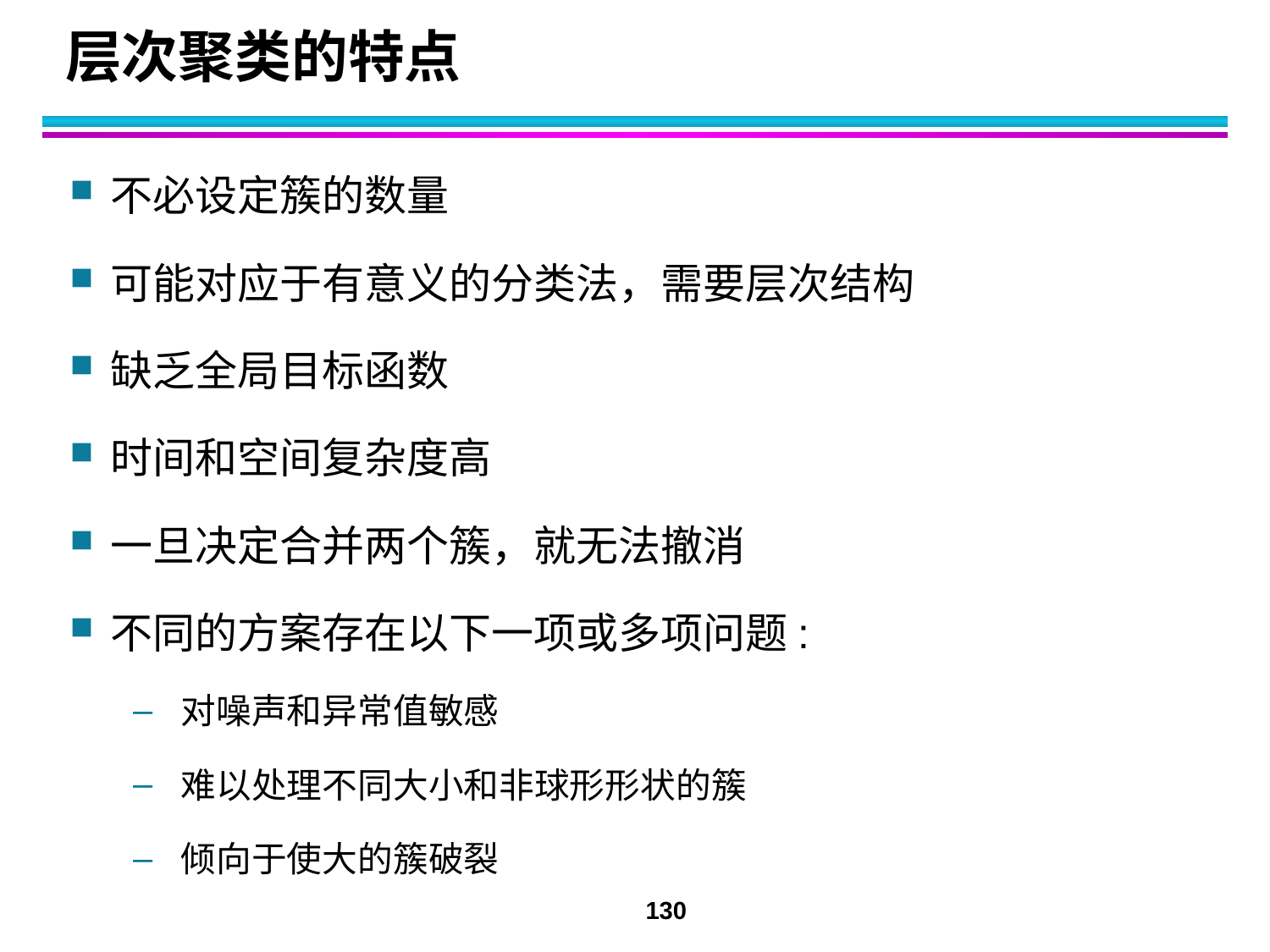

# 层次聚类的特点
不必设定簇的数量
可能对应于有意义的分类法，需要层次结构
缺乏全局目标函数
时间和空间复杂度高
一旦决定合并两个簇，就无法撤消
不同的方案存在以下一项或多项问题:
对噪声和异常值敏感
难以处理不同大小和非球形形状的簇
倾向于使大的簇破裂